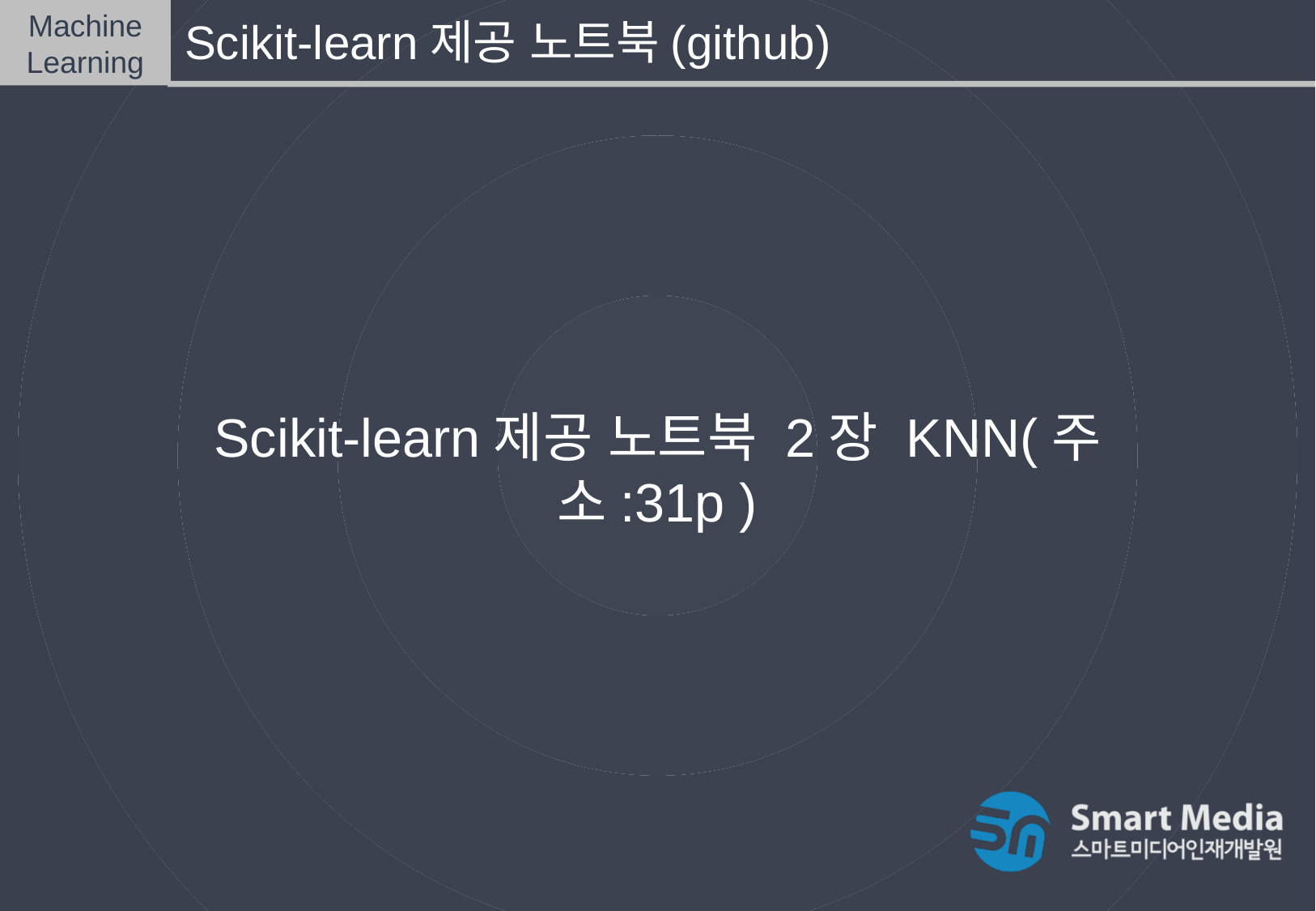

Machine Learning
Scikit-learn제공 노트북(github)

Scikit-learn제공 노트북 2장 KNN(주소:31p )